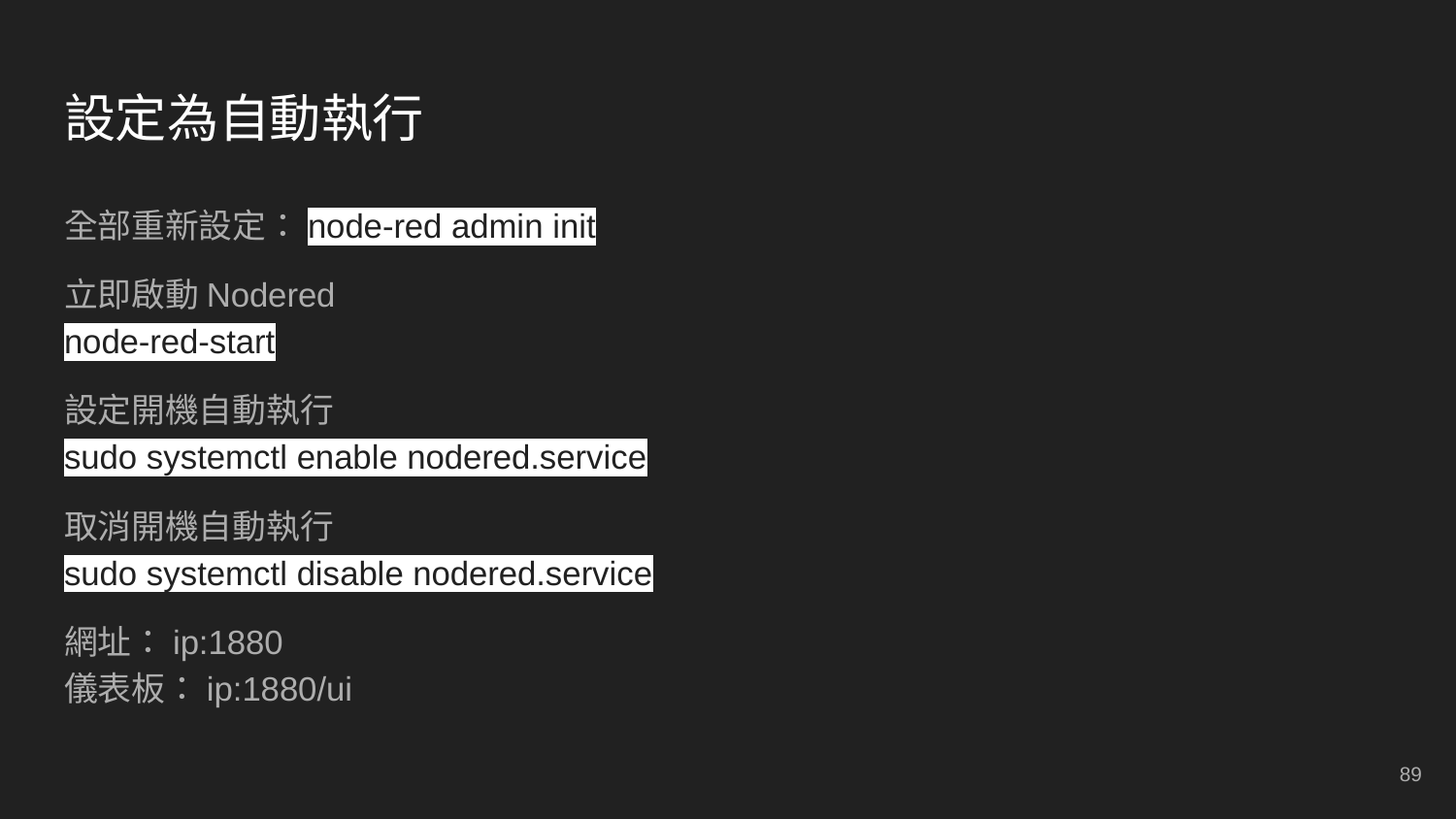

# 設定為自動執行
全部重新設定：node-red admin init
立即啟動Nodered
node-red-start
設定開機自動執行
sudo systemctl enable nodered.service
取消開機自動執行
sudo systemctl disable nodered.service
網址：ip:1880
儀表板：ip:1880/ui
89